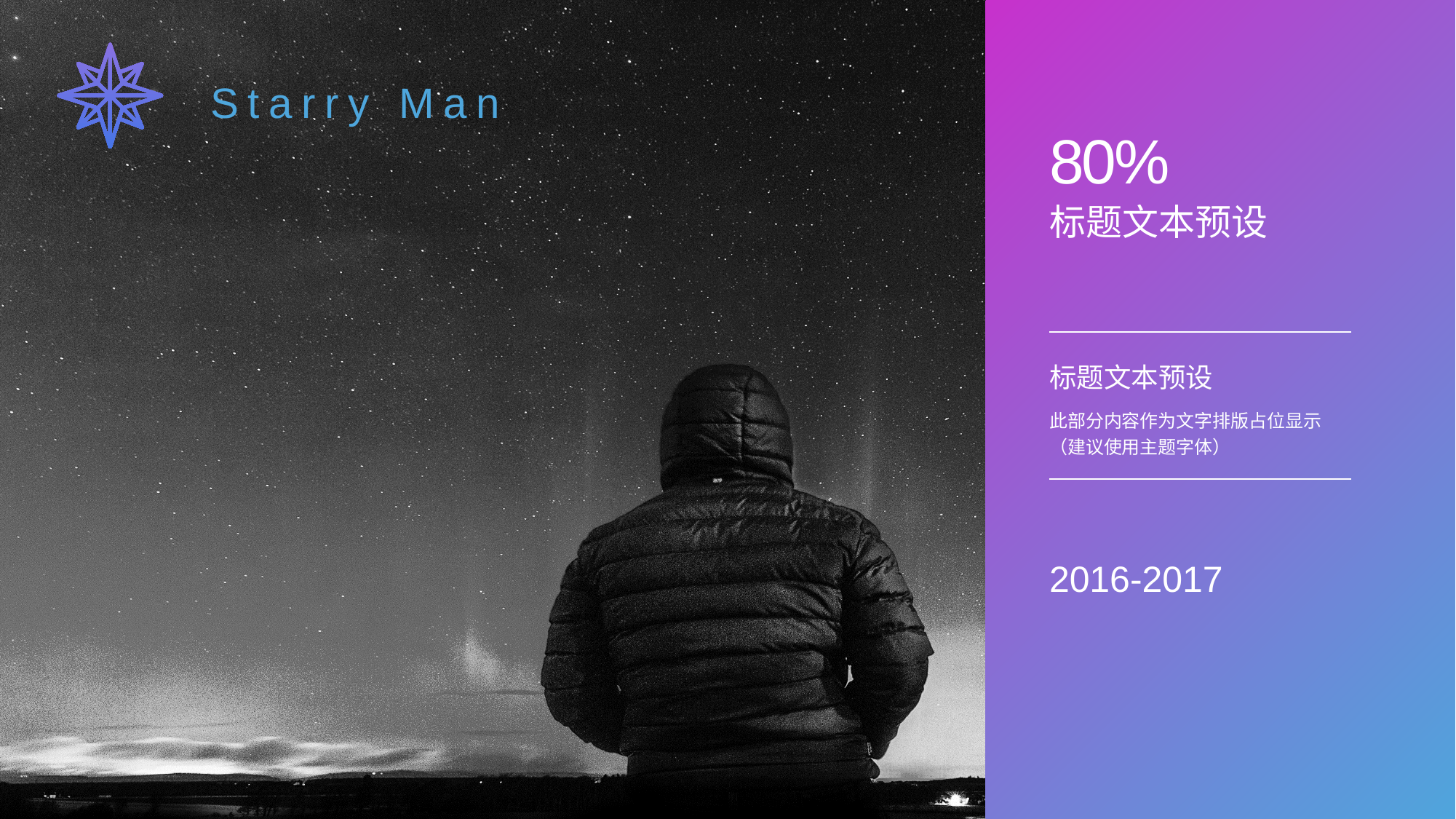

80%
标题文本预设
标题文本预设
此部分内容作为文字排版占位显示
（建议使用主题字体）
2016-2017

Starry Man
#